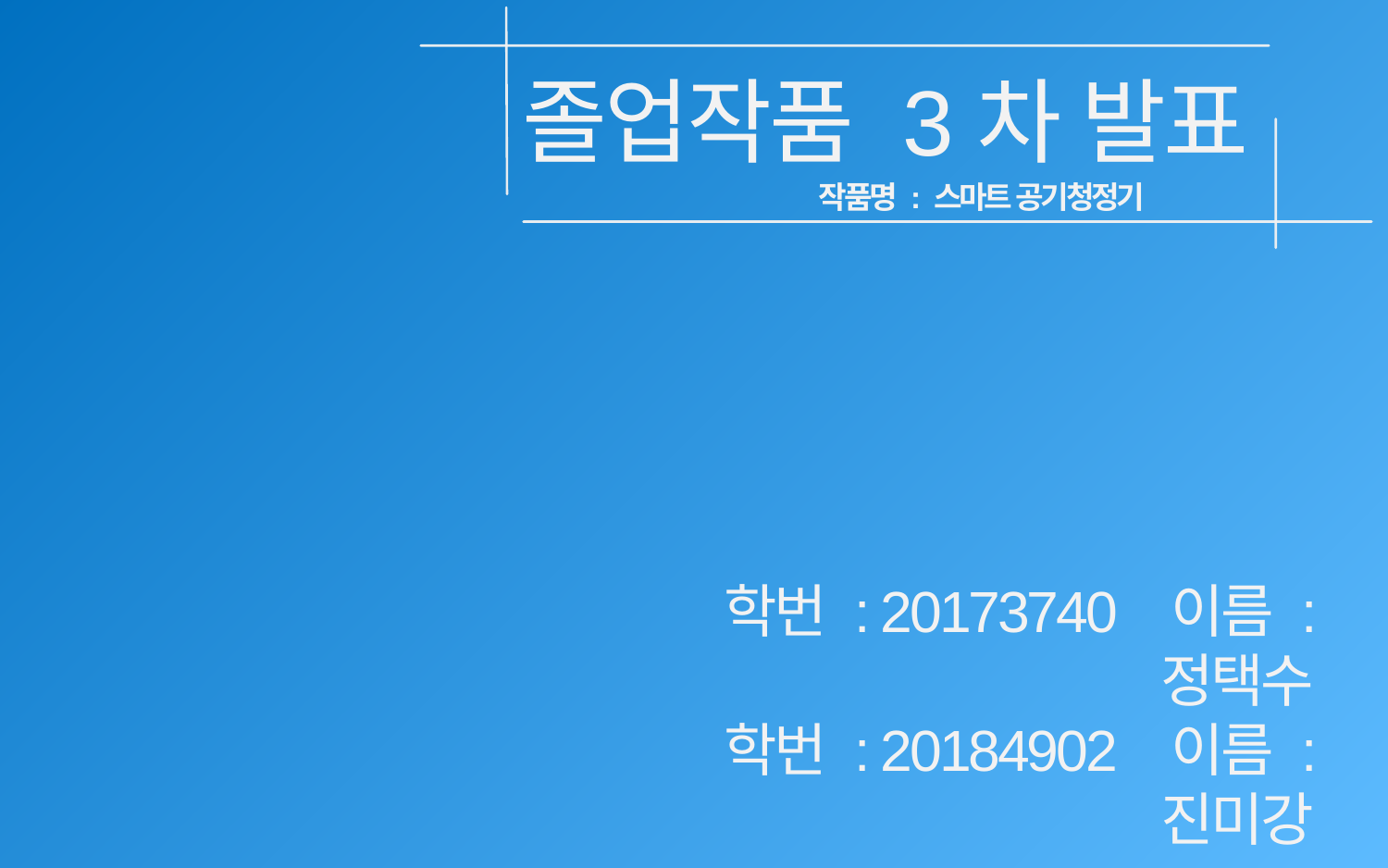

졸업작품 3차 발표
작품명 : 스마트 공기청정기
학번 : 20173740   이름 : 정택수
학번 : 20184902   이름 : 진미강